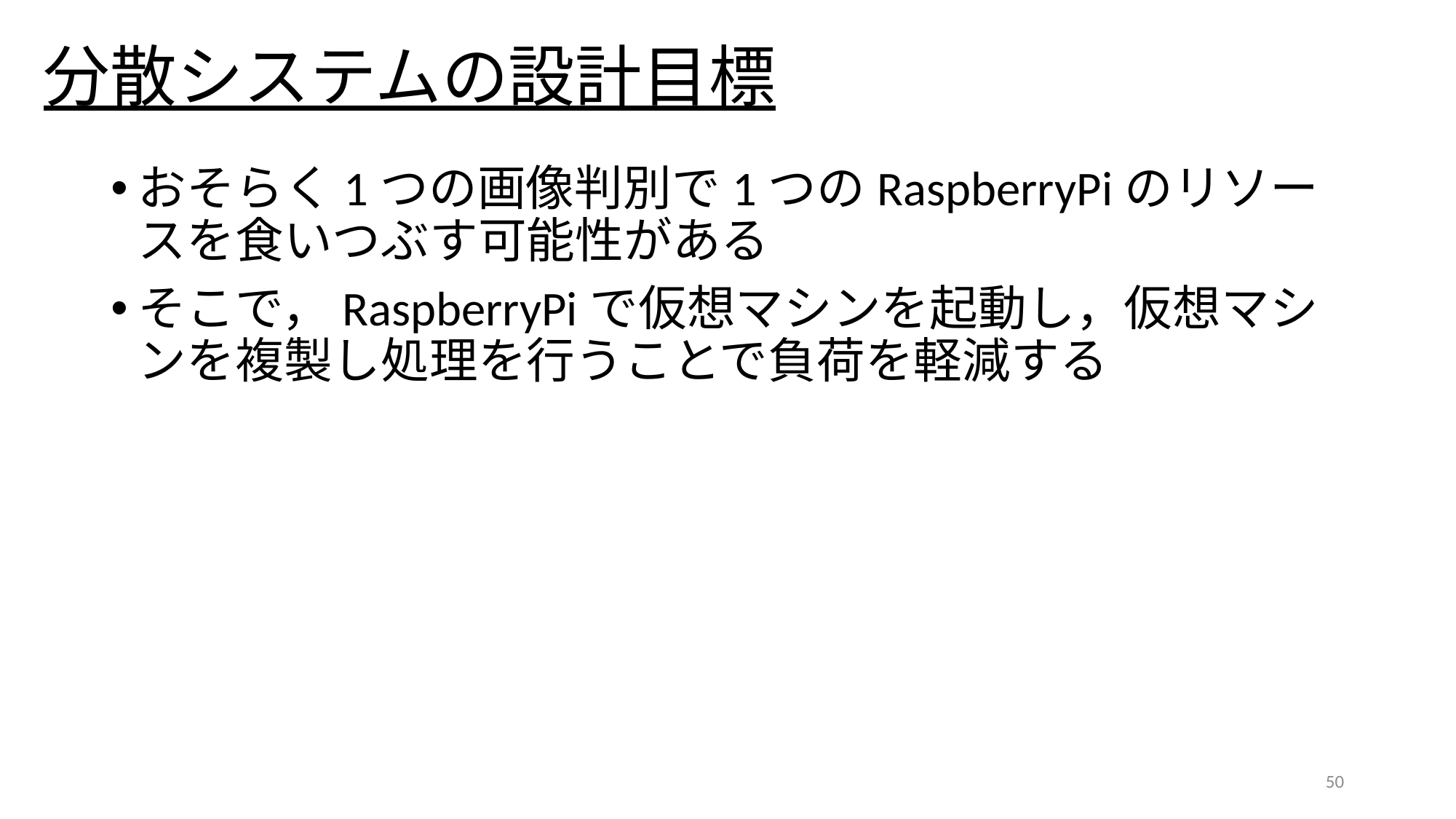

# 分散システムの設計目標
おそらく1つの画像判別で1つのRaspberryPiのリソースを食いつぶす可能性がある
そこで，RaspberryPiで仮想マシンを起動し，仮想マシンを複製し処理を行うことで負荷を軽減する
50